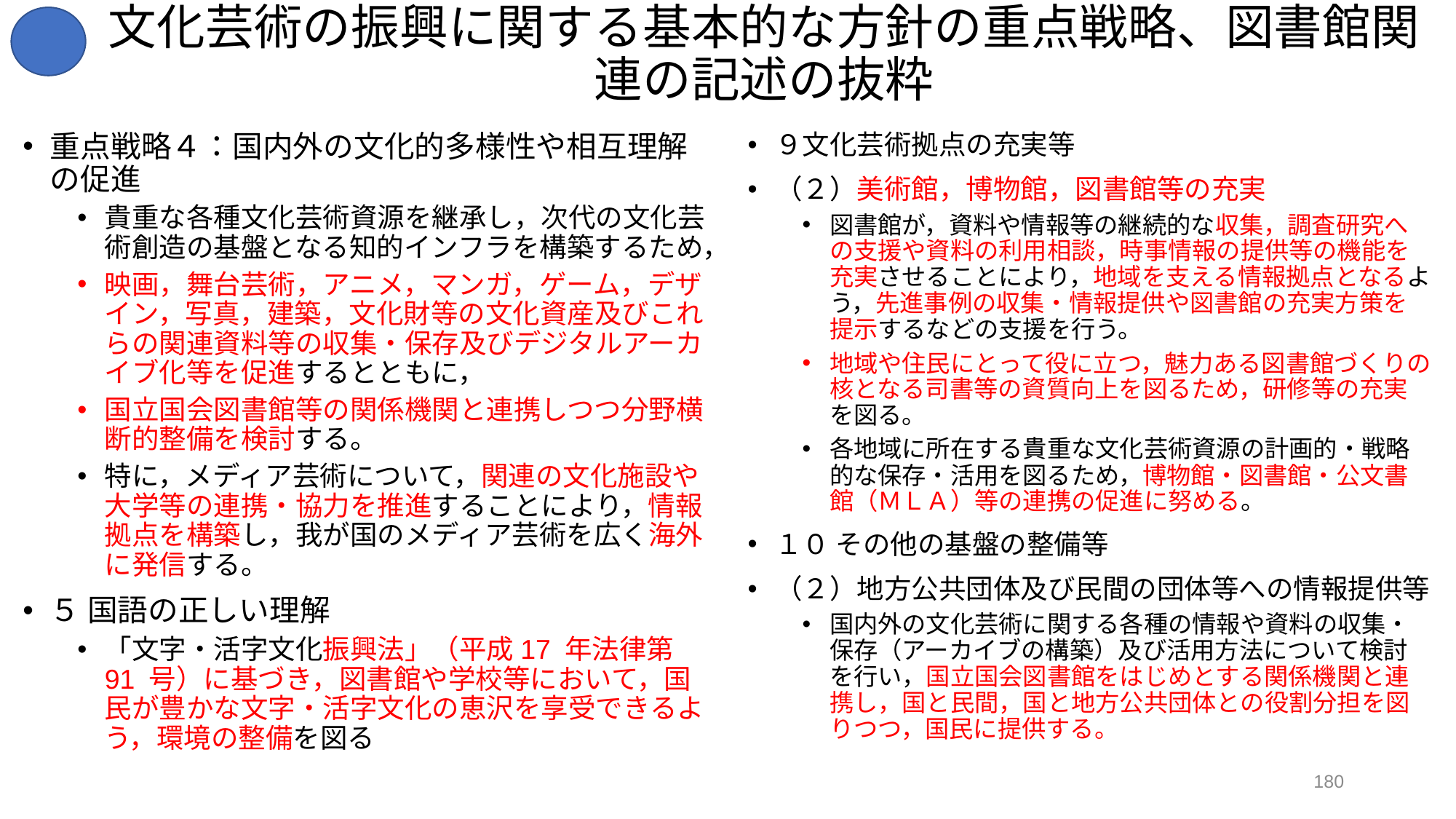

# 文化芸術の振興に関する基本的な方針の重点戦略、図書館関連の記述の抜粋

重点戦略４：国内外の文化的多様性や相互理解の促進
貴重な各種文化芸術資源を継承し，次代の文化芸術創造の基盤となる知的インフラを構築するため，
映画，舞台芸術，アニメ，マンガ，ゲーム，デザイン，写真，建築，文化財等の文化資産及びこれらの関連資料等の収集・保存及びデジタルアーカイブ化等を促進するとともに，
国立国会図書館等の関係機関と連携しつつ分野横断的整備を検討する。
特に，メディア芸術について，関連の文化施設や大学等の連携・協力を推進することにより，情報拠点を構築し，我が国のメディア芸術を広く海外に発信する。
５ 国語の正しい理解
「文字・活字文化振興法」（平成17 年法律第91 号）に基づき，図書館や学校等において，国民が豊かな文字・活字文化の恵沢を享受できるよう，環境の整備を図る
９文化芸術拠点の充実等
（２）美術館，博物館，図書館等の充実
図書館が，資料や情報等の継続的な収集，調査研究への支援や資料の利用相談，時事情報の提供等の機能を充実させることにより，地域を支える情報拠点となるよう，先進事例の収集・情報提供や図書館の充実方策を提示するなどの支援を行う。
地域や住民にとって役に立つ，魅力ある図書館づくりの核となる司書等の資質向上を図るため，研修等の充実を図る。
各地域に所在する貴重な文化芸術資源の計画的・戦略的な保存・活用を図るため，博物館・図書館・公文書館（ＭＬＡ）等の連携の促進に努める。
１０ その他の基盤の整備等
（２）地方公共団体及び民間の団体等への情報提供等
国内外の文化芸術に関する各種の情報や資料の収集・保存（アーカイブの構築）及び活用方法について検討を行い，国立国会図書館をはじめとする関係機関と連携し，国と民間，国と地方公共団体との役割分担を図りつつ，国民に提供する。

180